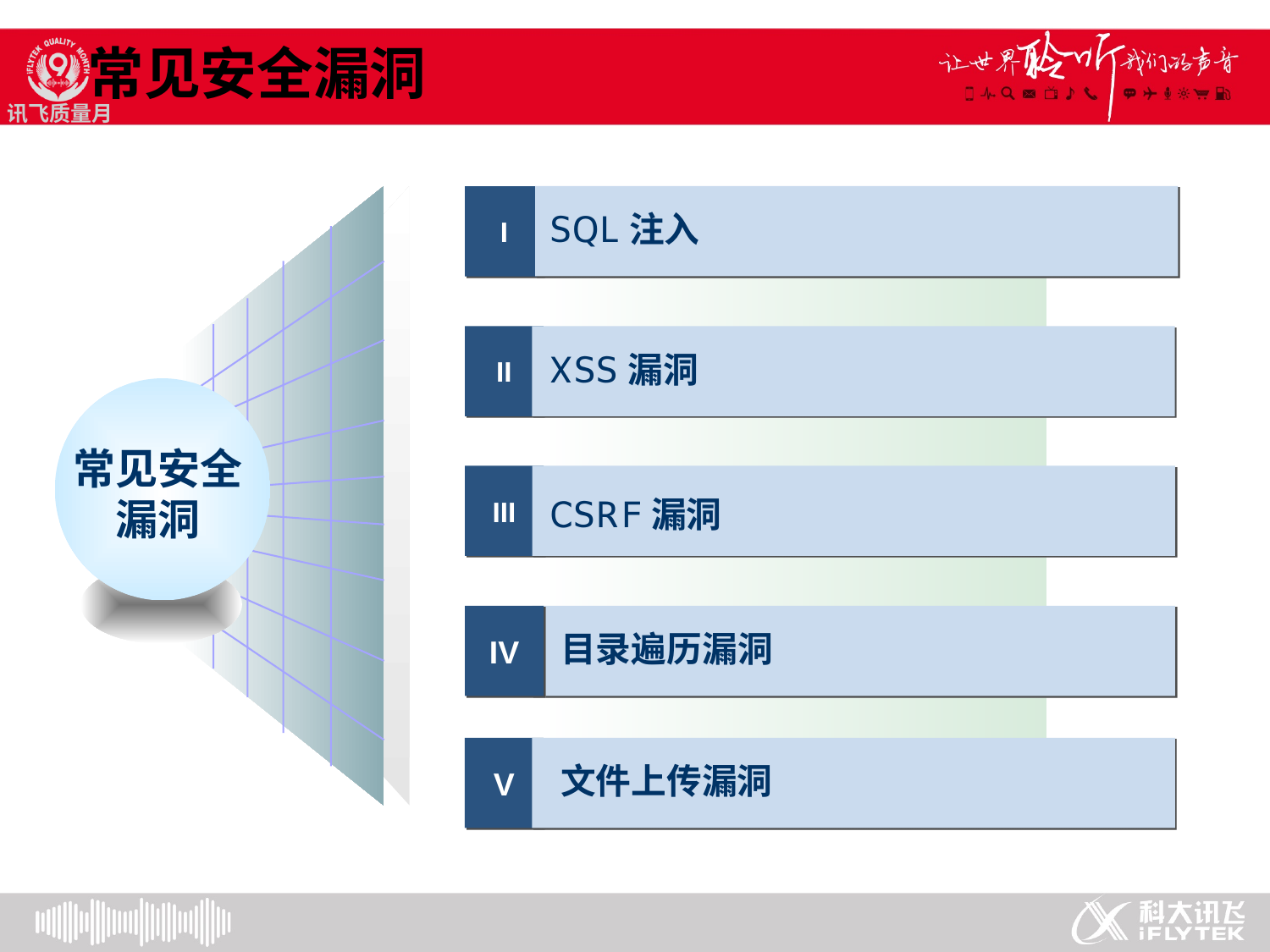

常见安全漏洞

I
SQL注入

II

XSS漏洞

常见安全
漏洞
III

CSRF漏洞
IV

目录遍历漏洞
V

文件上传漏洞